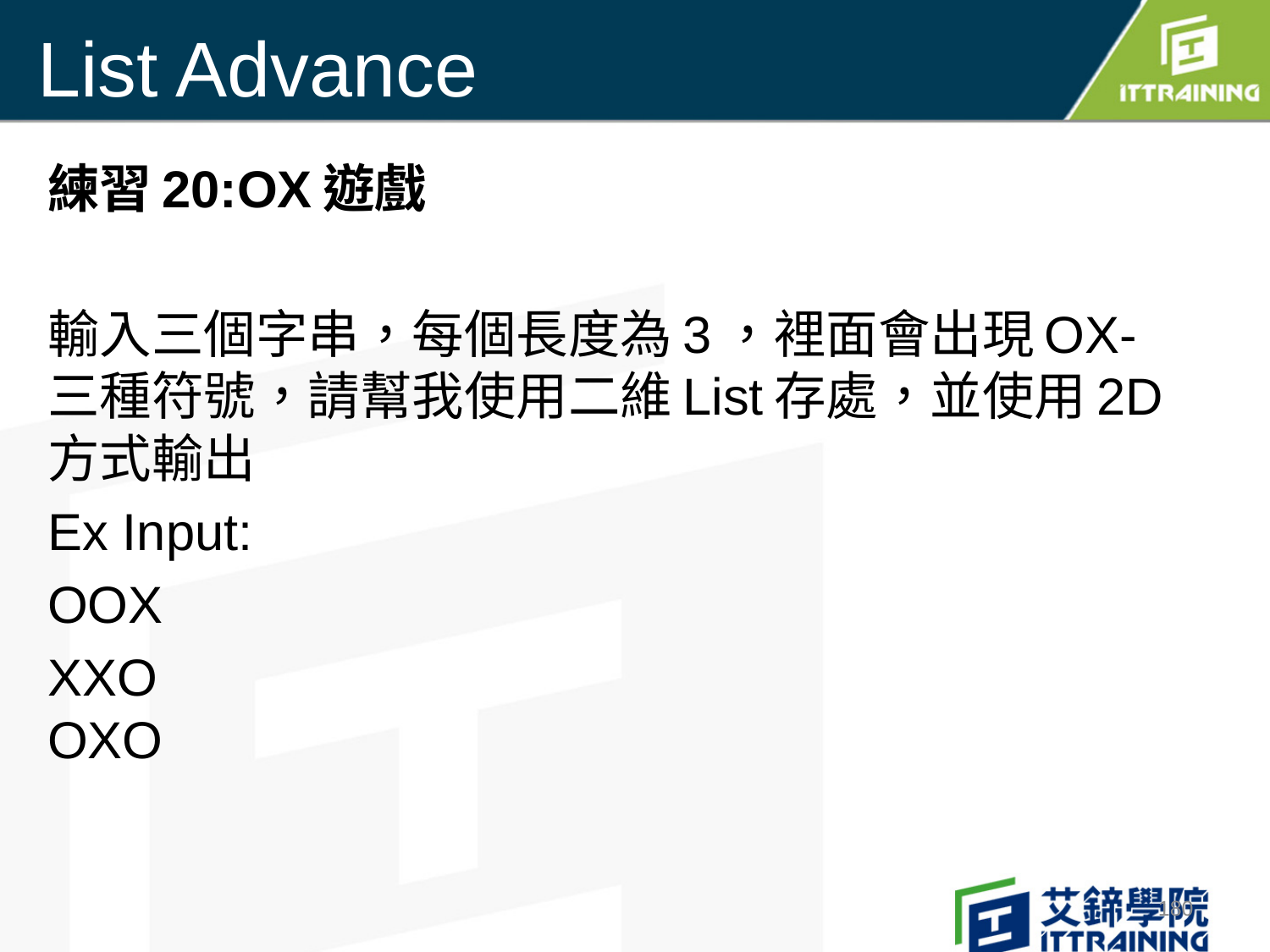

# List Advance
練習20:OX遊戲

輸入三個字串，每個長度為3，裡面會出現OX-三種符號，請幫我使用二維List存處，並使用2D方式輸出
Ex Input:
OOX
XXO
OXO

180